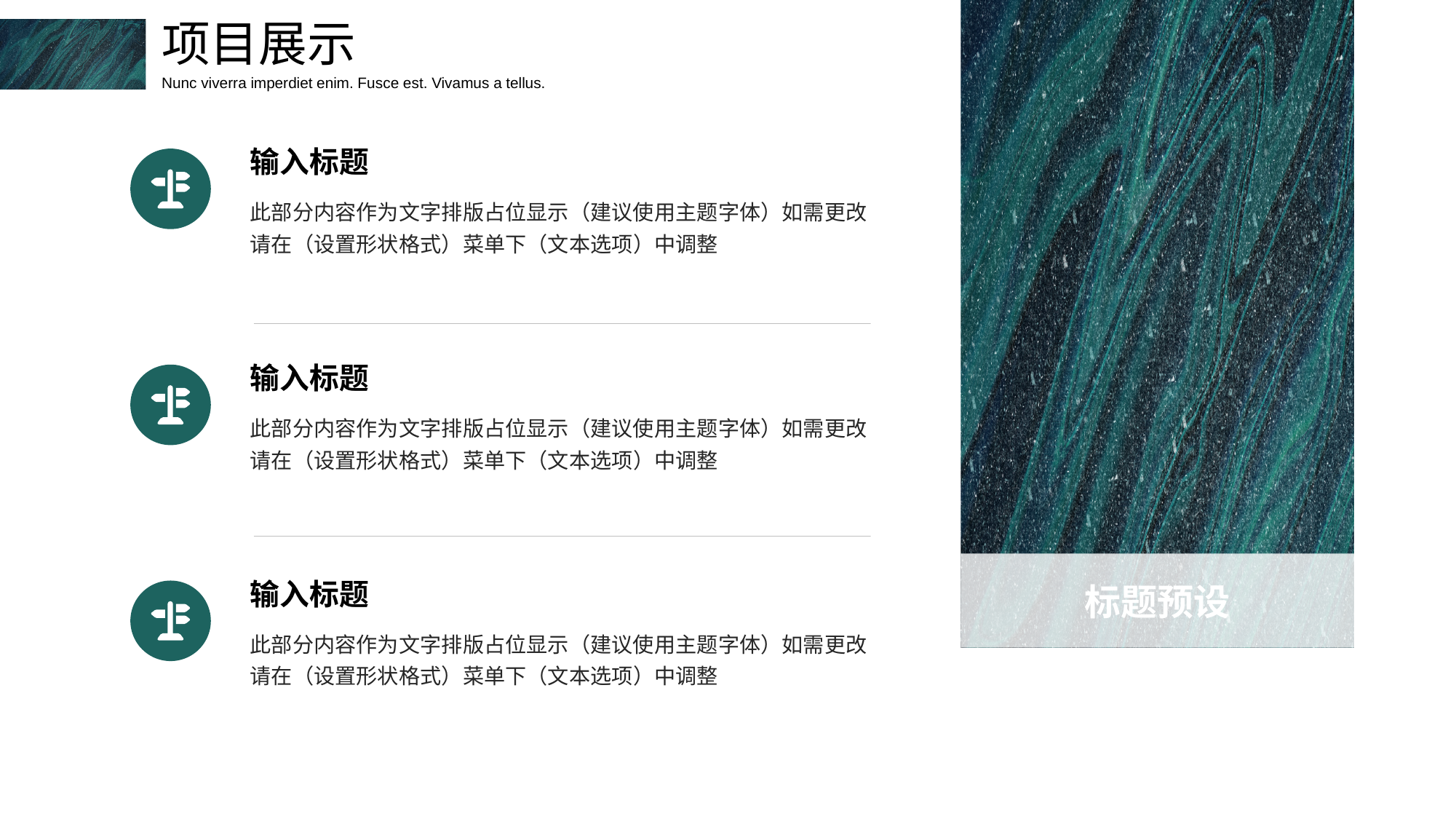

项目展示

Nunc viverra imperdiet enim. Fusce est. Vivamus a tellus.
输入标题

此部分内容作为文字排版占位显示（建议使用主题字体）如需更改请在（设置形状格式）菜单下（文本选项）中调整
输入标题

此部分内容作为文字排版占位显示（建议使用主题字体）如需更改请在（设置形状格式）菜单下（文本选项）中调整
标题预设
输入标题

此部分内容作为文字排版占位显示（建议使用主题字体）如需更改请在（设置形状格式）菜单下（文本选项）中调整